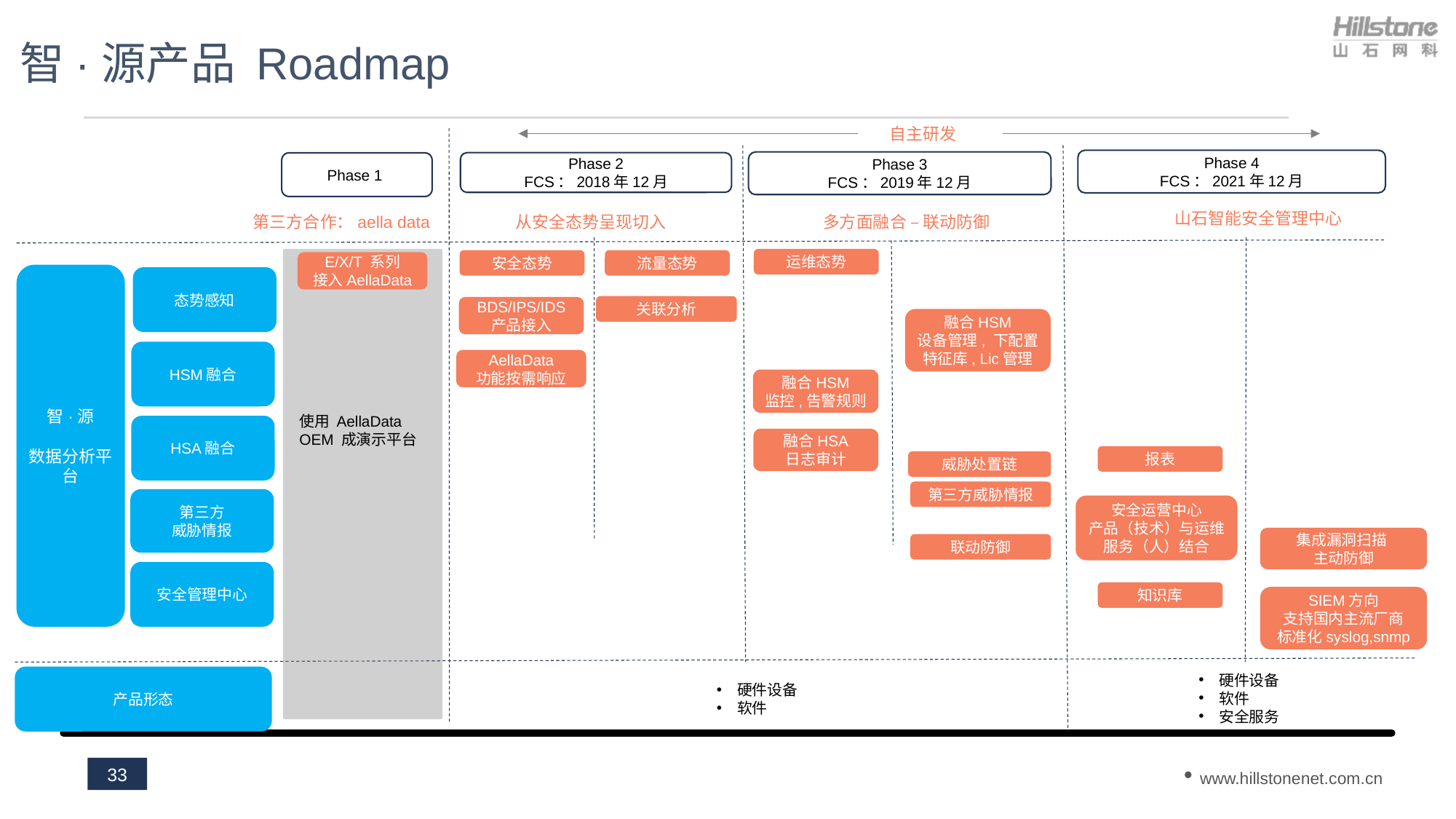

# 智·源产品 Roadmap
自主研发

Phase 4
FCS：2021年12月

Phase 2
FCS：2018年12月

Phase 3
FCS：2019年12月

Phase 1
山石智能安全管理中心
多方面融合 – 联动防御
从安全态势呈现切入
第三方合作：aella data

E/X/T 系列
接入AellaData

运维态势

安全态势

流量态势

智·源

数据分析平台

态势感知
BDS/IPS/IDS
产品接入

关联分析

融合HSM
设备管理, 下配置
特征库, Lic管理

HSM融合
AellaData
功能按需响应

融合HSM
监控,告警规则

使用 AellaData
OEM 成演示平台

HSA融合
融合HSA
日志审计

报表

威胁处置链

第三方威胁情报

第三方
威胁情报
安全运营中心
产品（技术）与运维服务（人）结合

集成漏洞扫描
主动防御

联动防御

安全管理中心
知识库

SIEM方向
支持国内主流厂商
标准化syslog,snmp

硬件设备
软件
安全服务

产品形态
硬件设备
软件
33